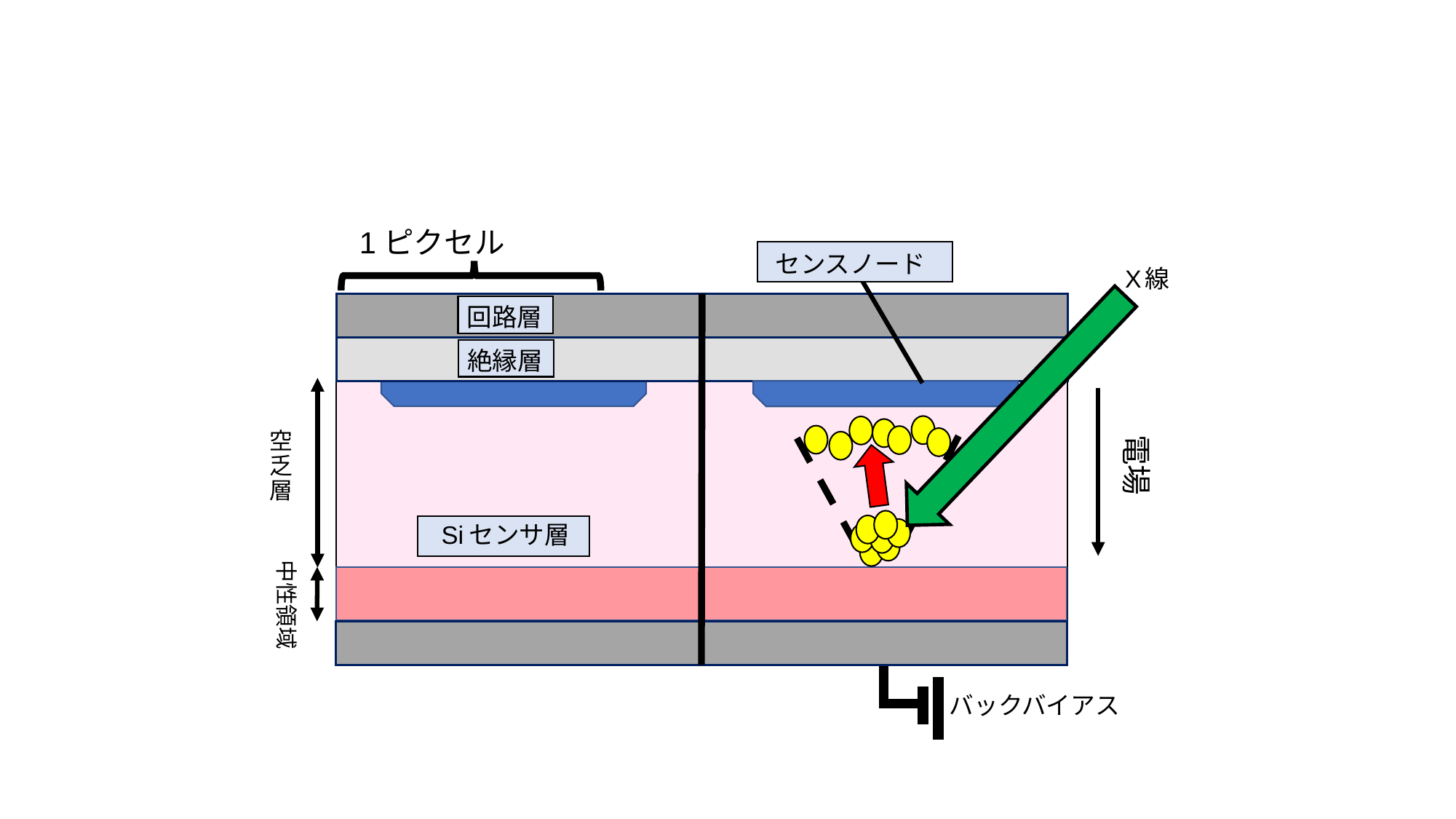

#

1ピクセル
センスノード

X線
|  |  |
| --- | --- |
|  |  |
回路層

絶縁層

空乏層

電場

Siセンサ層

中性領域

|  |  |
| --- | --- |

バックバイアス